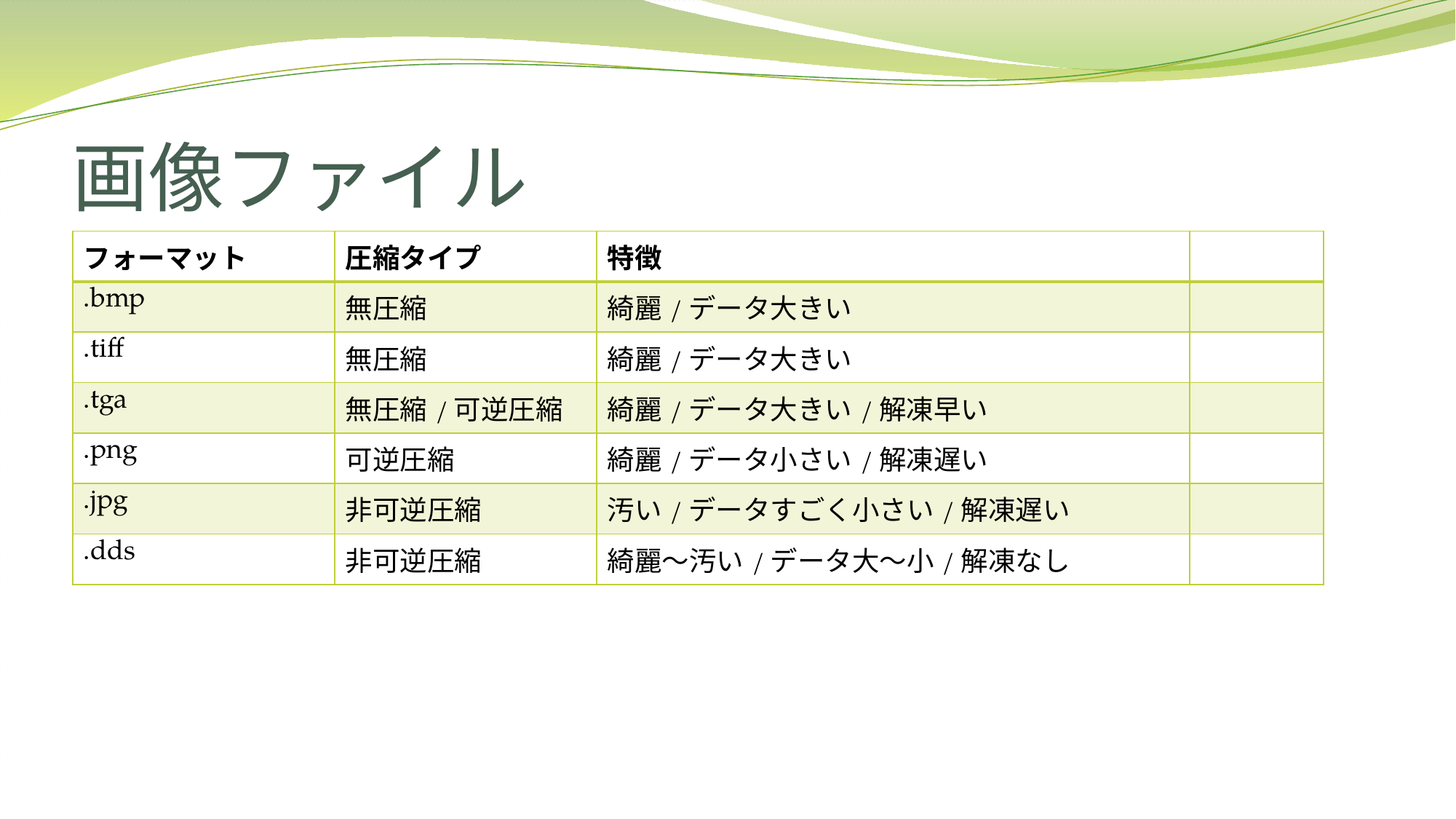

# 画像ファイル
| フォーマット | 圧縮タイプ | 特徴 |  |
| --- | --- | --- | --- |
| .bmp | 無圧縮 | 綺麗/データ大きい |  |
| .tiff | 無圧縮 | 綺麗/データ大きい |  |
| .tga | 無圧縮/可逆圧縮 | 綺麗/データ大きい/解凍早い |  |
| .png | 可逆圧縮 | 綺麗/データ小さい/解凍遅い |  |
| .jpg | 非可逆圧縮 | 汚い/データすごく小さい/解凍遅い |  |
| .dds | 非可逆圧縮 | 綺麗～汚い/データ大～小/解凍なし |  |